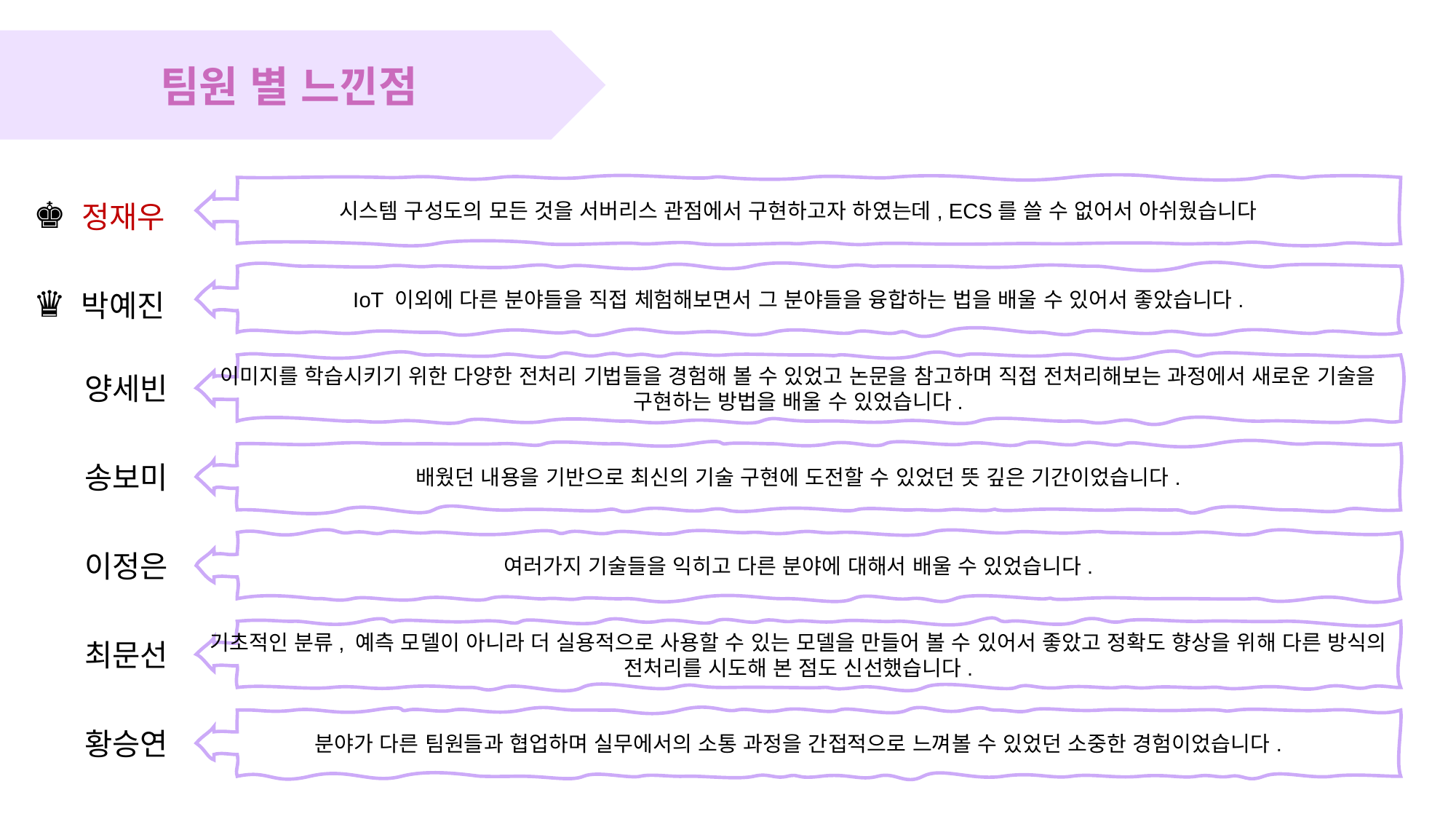

팀원 별 느낀점
♚ 정재우
시스템 구성도의 모든 것을 서버리스 관점에서 구현하고자 하였는데, ECS를 쓸 수 없어서 아쉬웠습니다
♛ 박예진
IoT 이외에 다른 분야들을 직접 체험해보면서 그 분야들을 융합하는 법을 배울 수 있어서 좋았습니다.
양세빈
이미지를 학습시키기 위한 다양한 전처리 기법들을 경험해 볼 수 있었고 논문을 참고하며 직접 전처리해보는 과정에서 새로운 기술을 구현하는 방법을 배울 수 있었습니다.
배웠던 내용을 기반으로 최신의 기술 구현에 도전할 수 있었던 뜻 깊은 기간이었습니다.
송보미
여러가지 기술들을 익히고 다른 분야에 대해서 배울 수 있었습니다.
이정은
최문선
기초적인 분류, 예측 모델이 아니라 더 실용적으로 사용할 수 있는 모델을 만들어 볼 수 있어서 좋았고 정확도 향상을 위해 다른 방식의 전처리를 시도해 본 점도 신선했습니다.
황승연
분야가 다른 팀원들과 협업하며 실무에서의 소통 과정을 간접적으로 느껴볼 수 있었던 소중한 경험이었습니다.